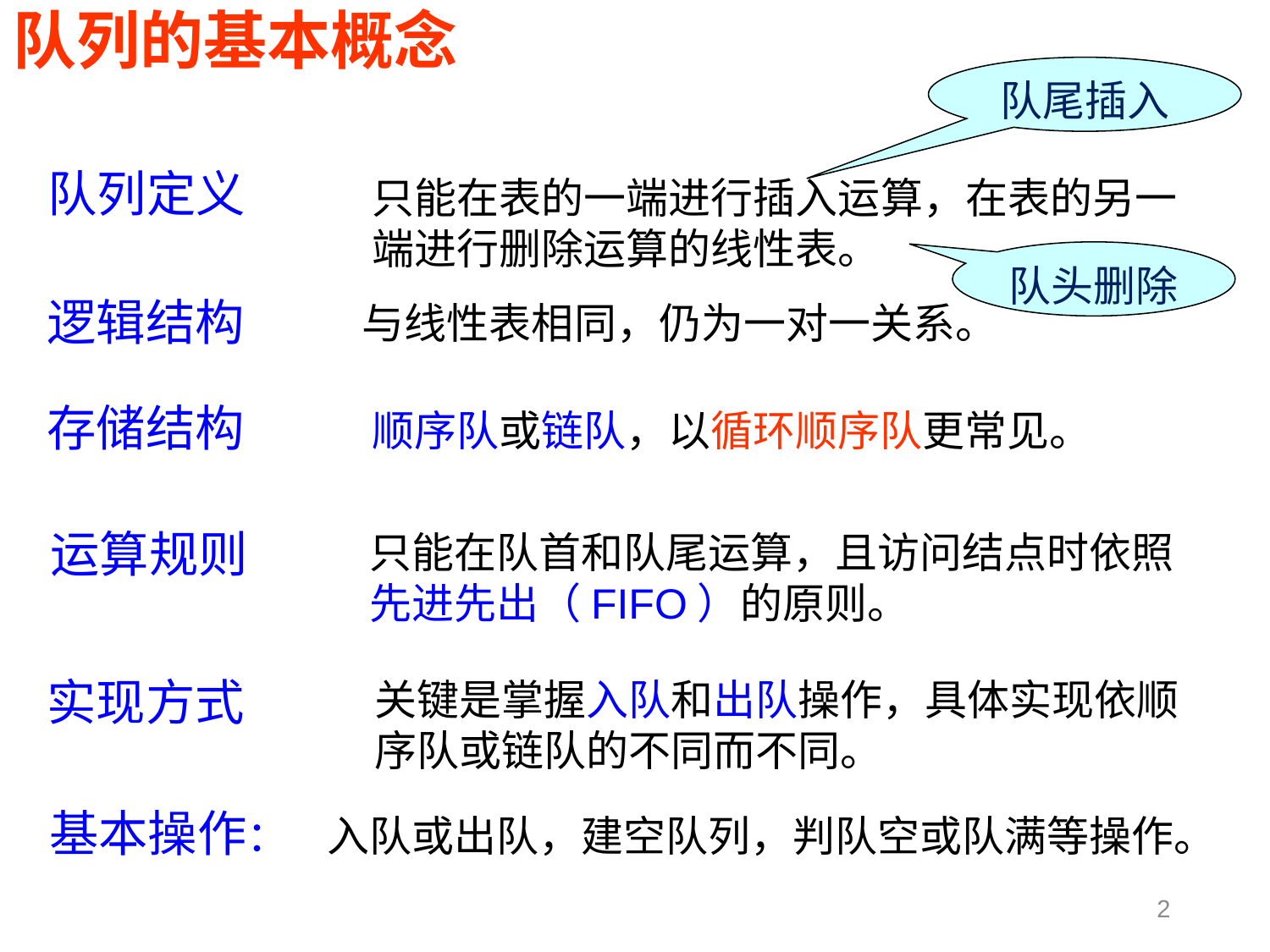

# 队列的基本概念
队尾插入
队列定义
只能在表的一端进行插入运算，在表的另一端进行删除运算的线性表。
队头删除
逻辑结构
存储结构
运算规则
实现方式
与线性表相同，仍为一对一关系。
顺序队或链队，以循环顺序队更常见。
只能在队首和队尾运算，且访问结点时依照先进先出（FIFO）的原则。
关键是掌握入队和出队操作，具体实现依顺序队或链队的不同而不同。
基本操作：    入队或出队，建空队列，判队空或队满等操作。
2